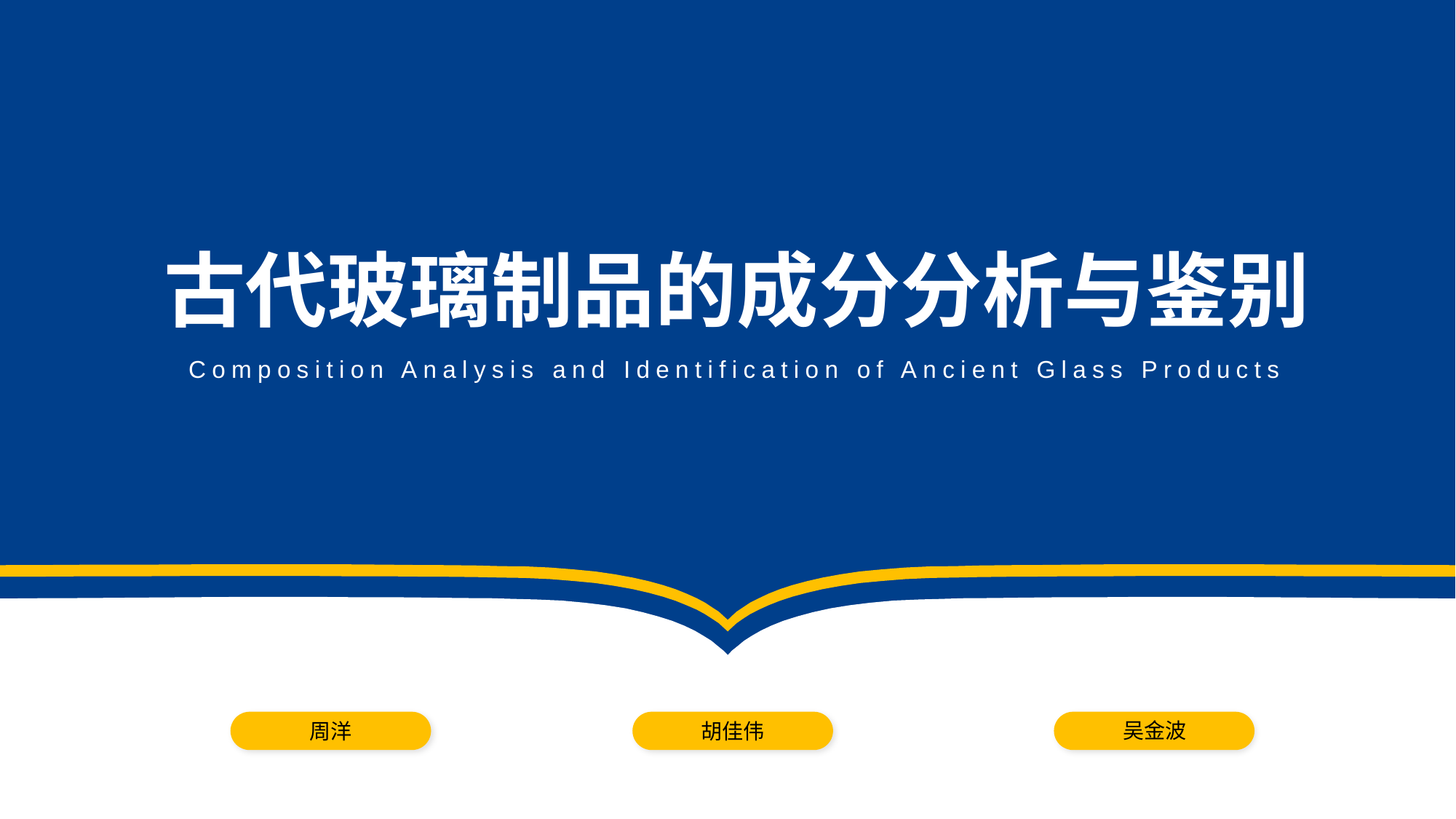

古代玻璃制品的成分分析与鉴别
Composition Analysis and Identification of Ancient Glass Products

周洋

胡佳伟

吴金波